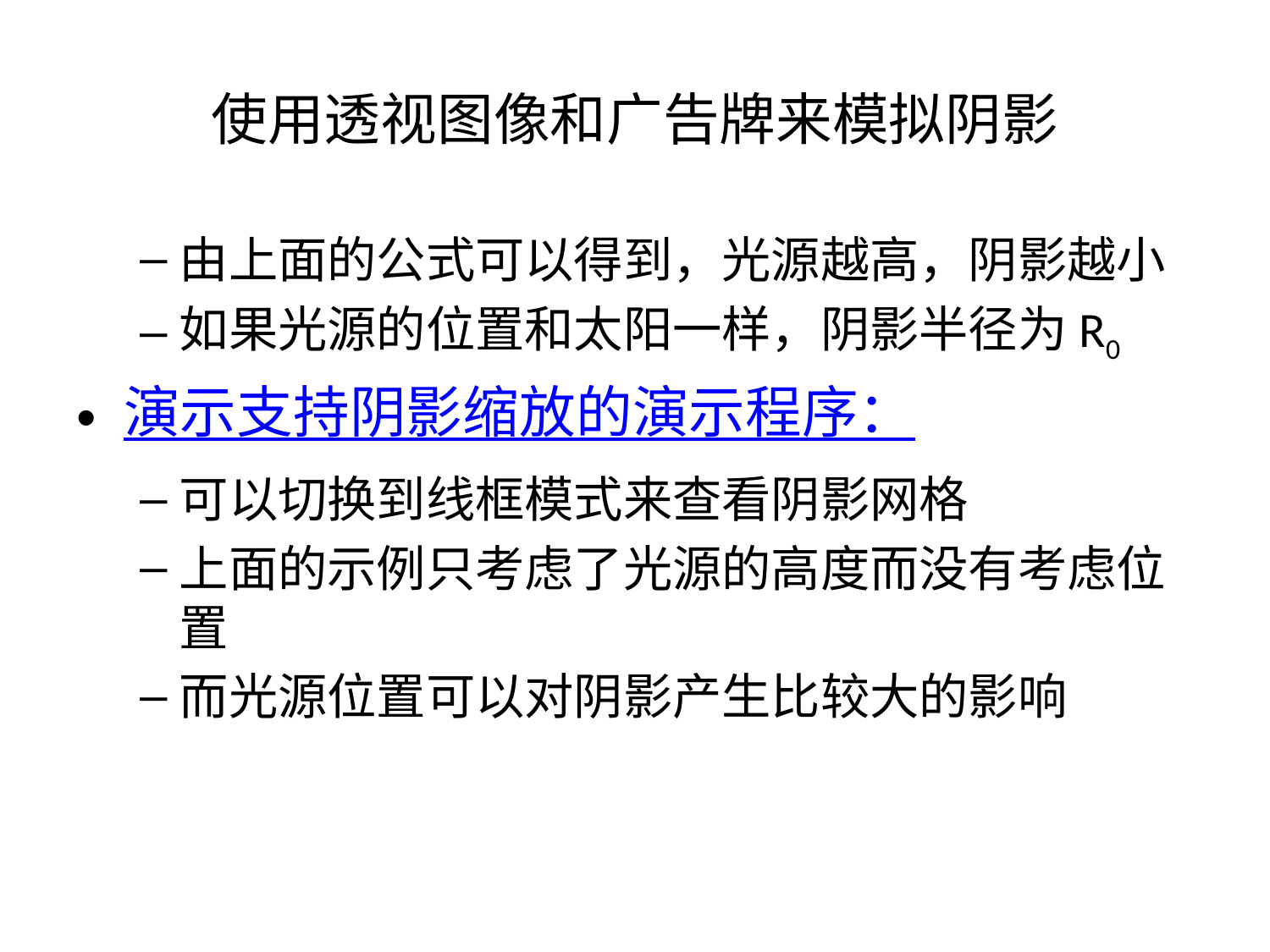

# 使用透视图像和广告牌来模拟阴影
由上面的公式可以得到，光源越高，阴影越小
如果光源的位置和太阳一样，阴影半径为R0
演示支持阴影缩放的演示程序：
可以切换到线框模式来查看阴影网格
上面的示例只考虑了光源的高度而没有考虑位置
而光源位置可以对阴影产生比较大的影响